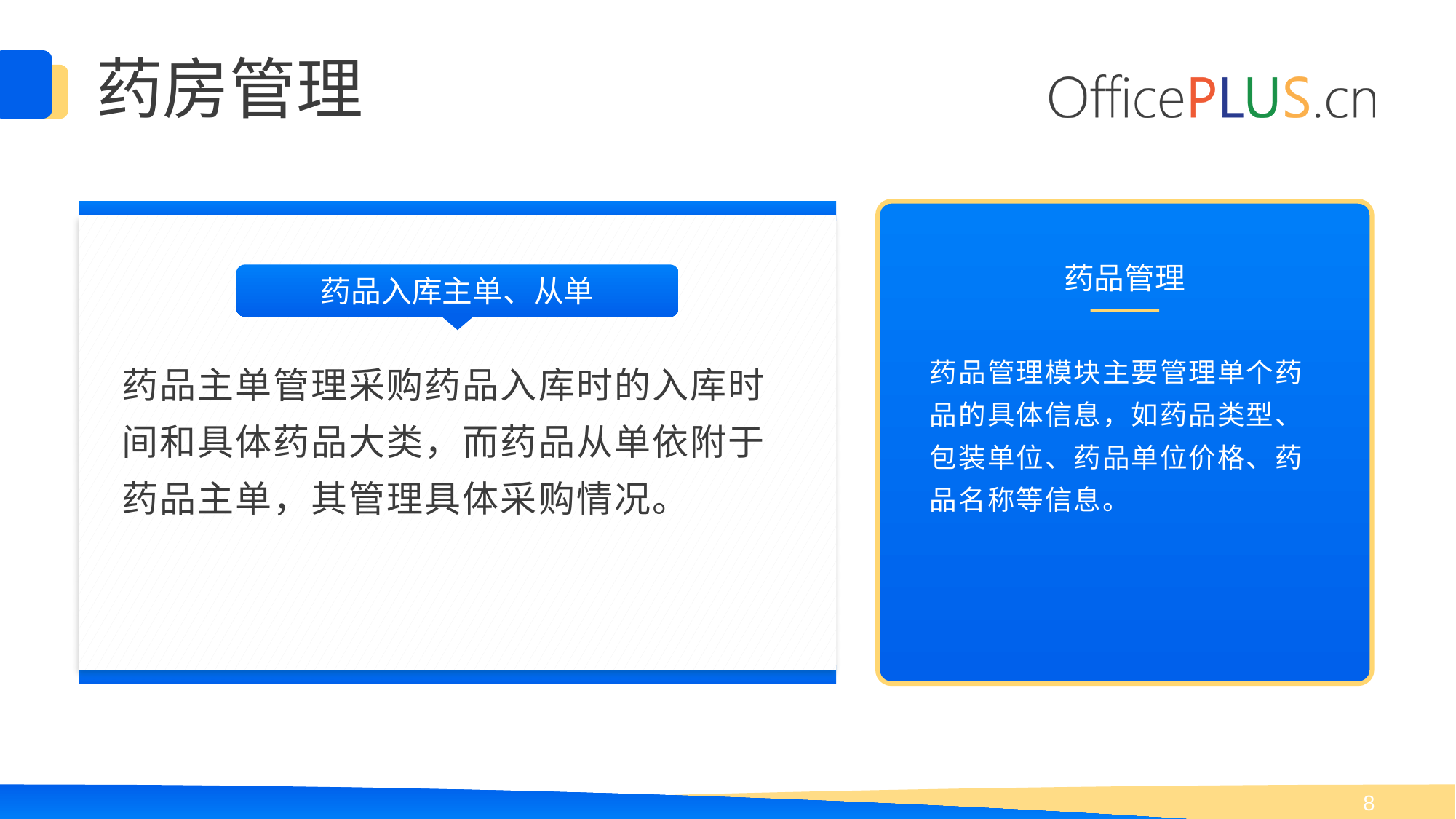

药房管理

药品管理
药品入库主单、从单

药品管理模块主要管理单个药品的具体信息，如药品类型、包装单位、药品单位价格、药品名称等信息。
药品主单管理采购药品入库时的入库时间和具体药品大类，而药品从单依附于药品主单，其管理具体采购情况。